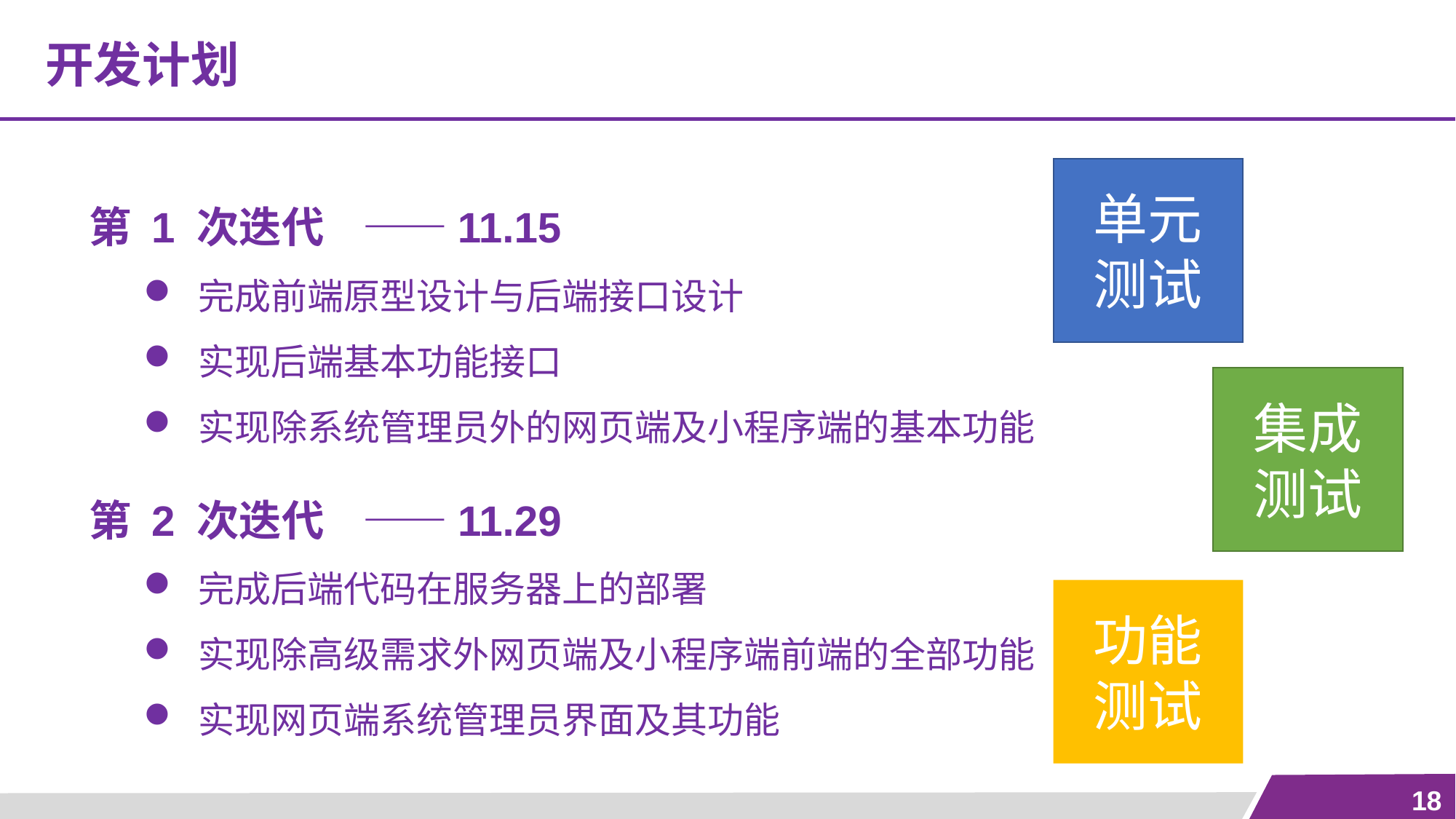

开发计划
单元
测试
第 1 次迭代    ——11.15
完成前端原型设计与后端接口设计
实现后端基本功能接口
实现除系统管理员外的网页端及小程序端的基本功能
集成
测试
第 2 次迭代    ——11.29
完成后端代码在服务器上的部署
实现除高级需求外网页端及小程序端前端的全部功能
实现网页端系统管理员界面及其功能
功能
测试
3

18